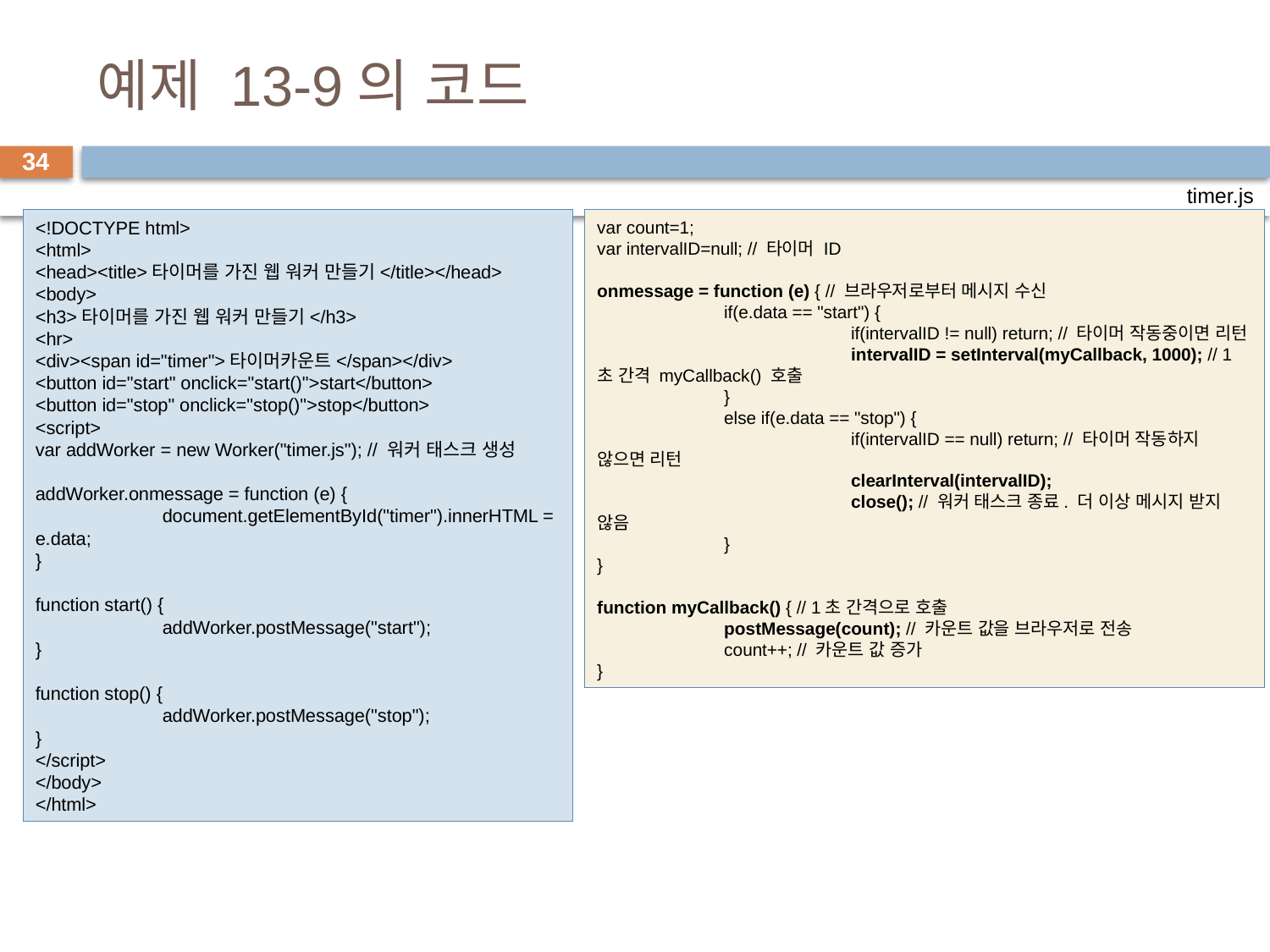

# 예제 13-9의 코드
34
timer.js
<!DOCTYPE html>
<html>
<head><title>타이머를 가진 웹 워커 만들기</title></head>
<body>
<h3>타이머를 가진 웹 워커 만들기</h3>
<hr>
<div><span id="timer">타이머카운트</span></div>
<button id="start" onclick="start()">start</button>
<button id="stop" onclick="stop()">stop</button>
<script>
var addWorker = new Worker("timer.js"); // 워커 태스크 생성

addWorker.onmessage = function (e) {
	document.getElementById("timer").innerHTML = e.data;
}

function start() {
	addWorker.postMessage("start");
}

function stop() {
	addWorker.postMessage("stop");
}
</script>
</body>
</html>
var count=1;
var intervalID=null; // 타이머 ID

onmessage = function (e) { // 브라우저로부터 메시지 수신
	if(e.data == "start") {
		if(intervalID != null) return; // 타이머 작동중이면 리턴
		intervalID = setInterval(myCallback, 1000); // 1초 간격 myCallback() 호출
	}
	else if(e.data == "stop") {
		if(intervalID == null) return; // 타이머 작동하지 않으면 리턴
		clearInterval(intervalID);
		close(); // 워커 태스크 종료. 더 이상 메시지 받지 않음
	}
}

function myCallback() { // 1초 간격으로 호출
	postMessage(count); // 카운트 값을 브라우저로 전송
	count++; // 카운트 값 증가
}